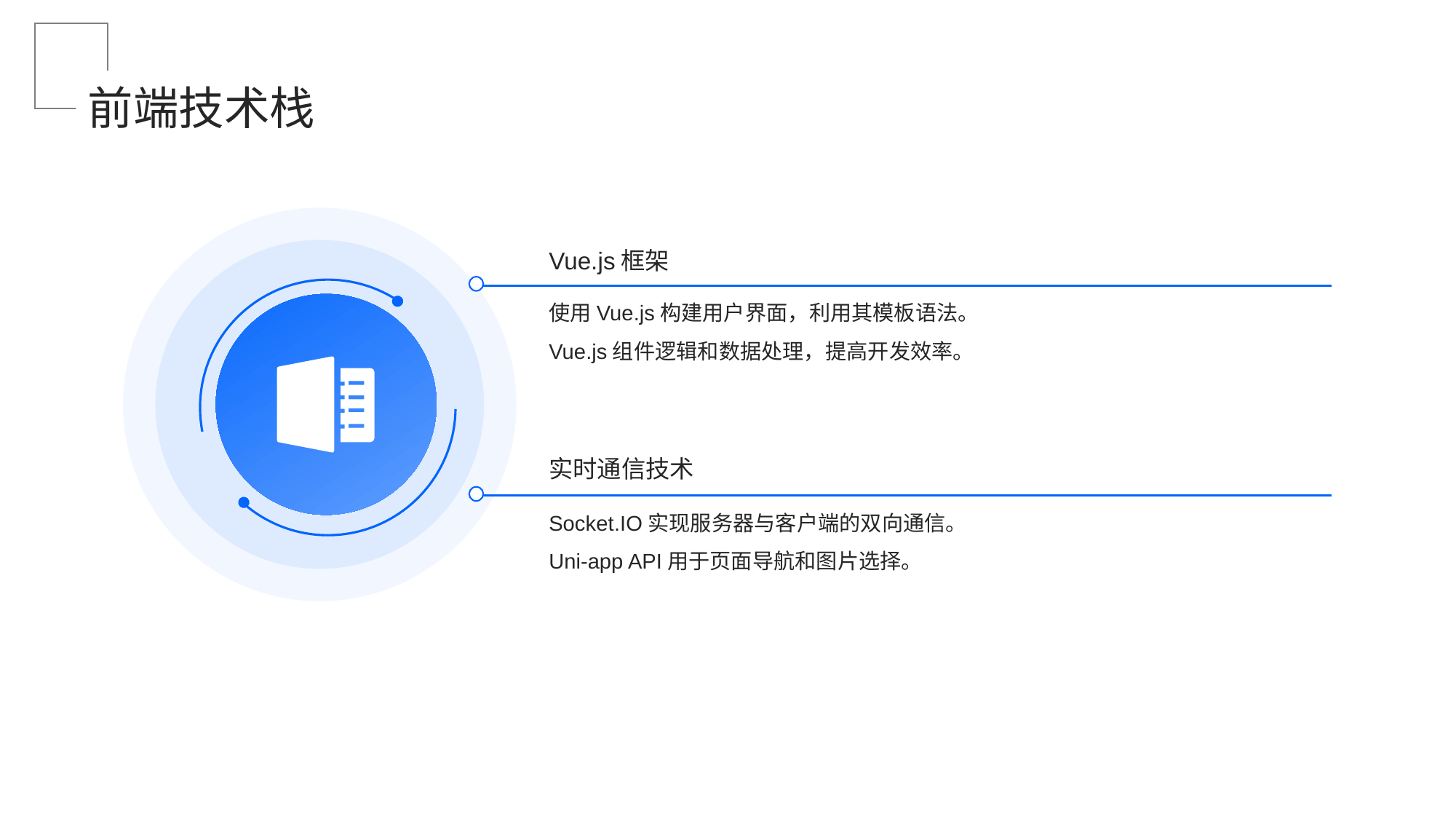

前端技术栈

Vue.js框架

使用Vue.js构建用户界面，利用其模板语法。
Vue.js组件逻辑和数据处理，提高开发效率。

实时通信技术

Socket.IO实现服务器与客户端的双向通信。
Uni-app API用于页面导航和图片选择。